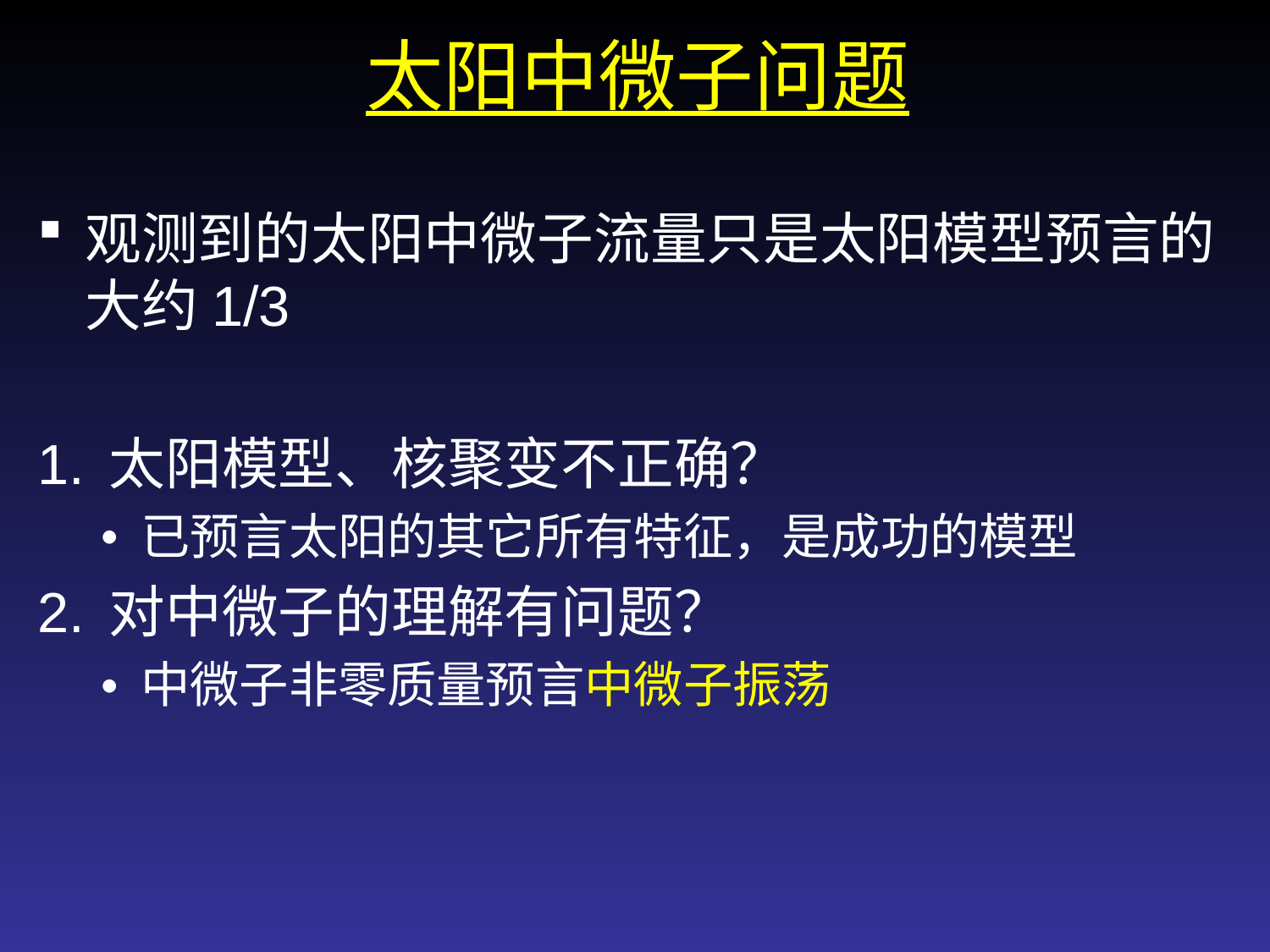

太阳中微子问题
观测到的太阳中微子流量只是太阳模型预言的大约1/3

太阳模型、核聚变不正确？
已预言太阳的其它所有特征，是成功的模型
对中微子的理解有问题？
中微子非零质量预言中微子振荡